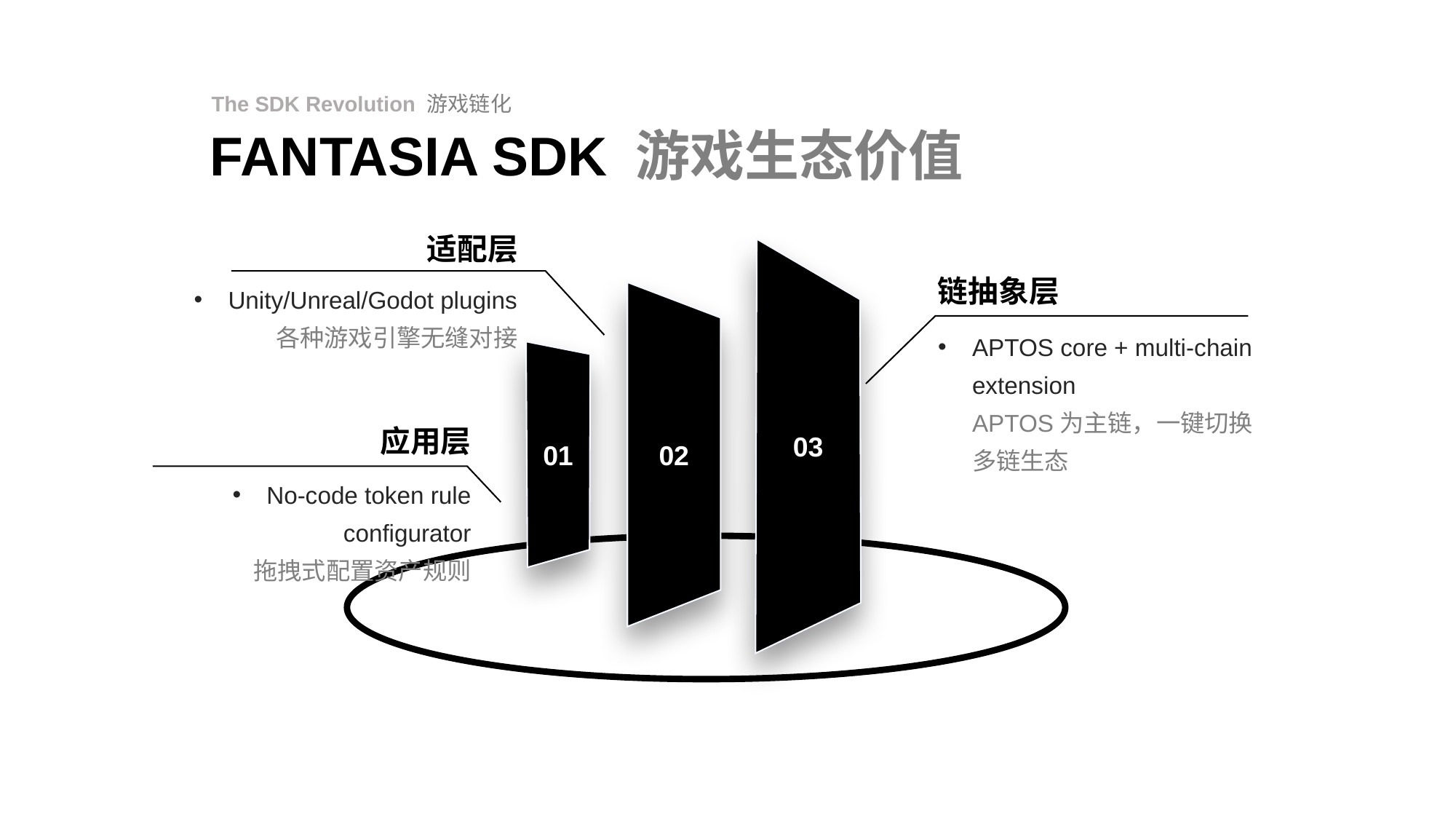

The SDK Revolution 游戏链化
FANTASIA SDK 游戏生态价值
适配层
03
链抽象层

Unity/Unreal/Godot plugins
各种游戏引擎无缝对接
02

APTOS core + multi-chain extension
APTOS为主链，一键切换多链生态
01
应用层

No-code token rule configurator
拖拽式配置资产规则